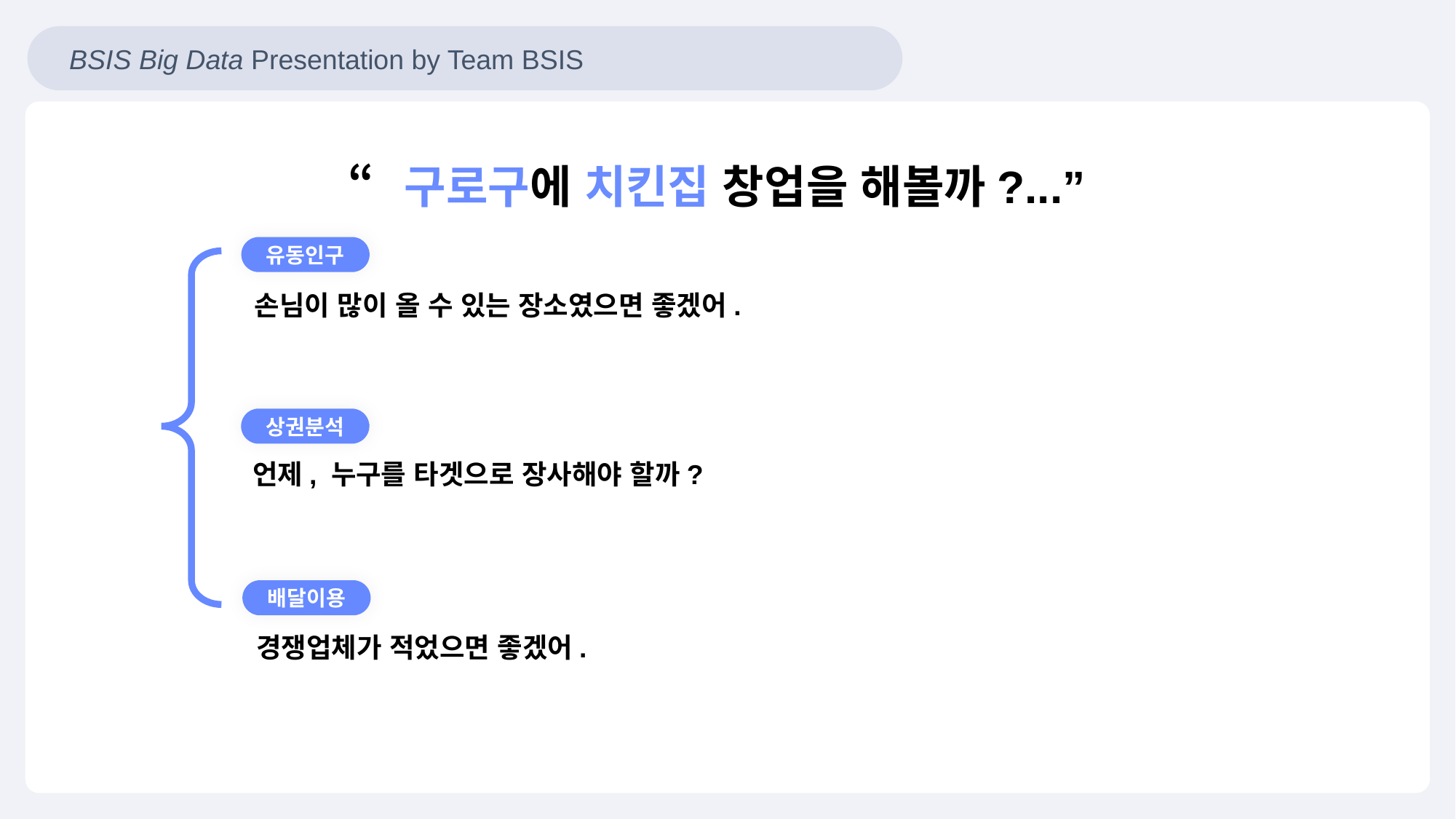

BSIS Big Data Presentation by Team BSIS

“구로구에 치킨집 창업을 해볼까?...”
유동인구

손님이 많이 올 수 있는 장소였으면 좋겠어.
상권분석
언제, 누구를 타겟으로 장사해야 할까?
배달이용
경쟁업체가 적었으면 좋겠어.